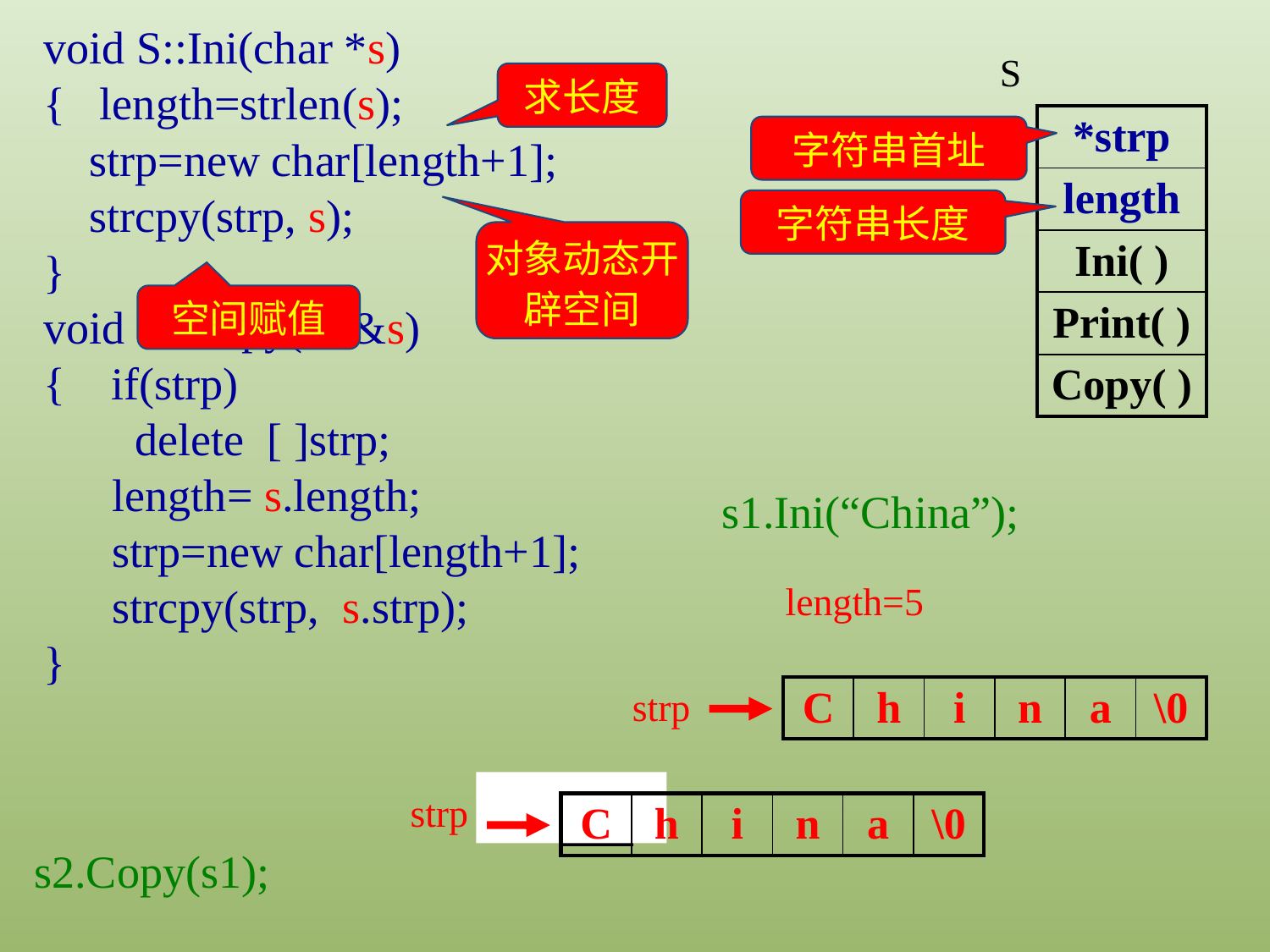

void S::Ini(char *s)
{   length=strlen(s);
    strp=new char[length+1];
    strcpy(strp, s);
}
void S::Copy(S  &s)
{    if(strp)
        delete  [ ]strp;
      length= s.length;
      strp=new char[length+1];
      strcpy(strp,  s.strp);
}
S
求长度
| \*strp |
| --- |
| length |
| Ini( ) |
| Print( ) |
| Copy( ) |
字符串首址
字符串长度
对象动态开辟空间
空间赋值
s1.Ini(“China”);
length=5
strp
|  |  |  |  |  |  |
| --- | --- | --- | --- | --- | --- |
| C | h | i | n | a | \0 |
| --- | --- | --- | --- | --- | --- |

strp
| \0 |
| --- |
|  |  |  |  |  |  |
| --- | --- | --- | --- | --- | --- |
| C | h | i | n | a | \0 |
| --- | --- | --- | --- | --- | --- |

s2.Copy(s1);
650